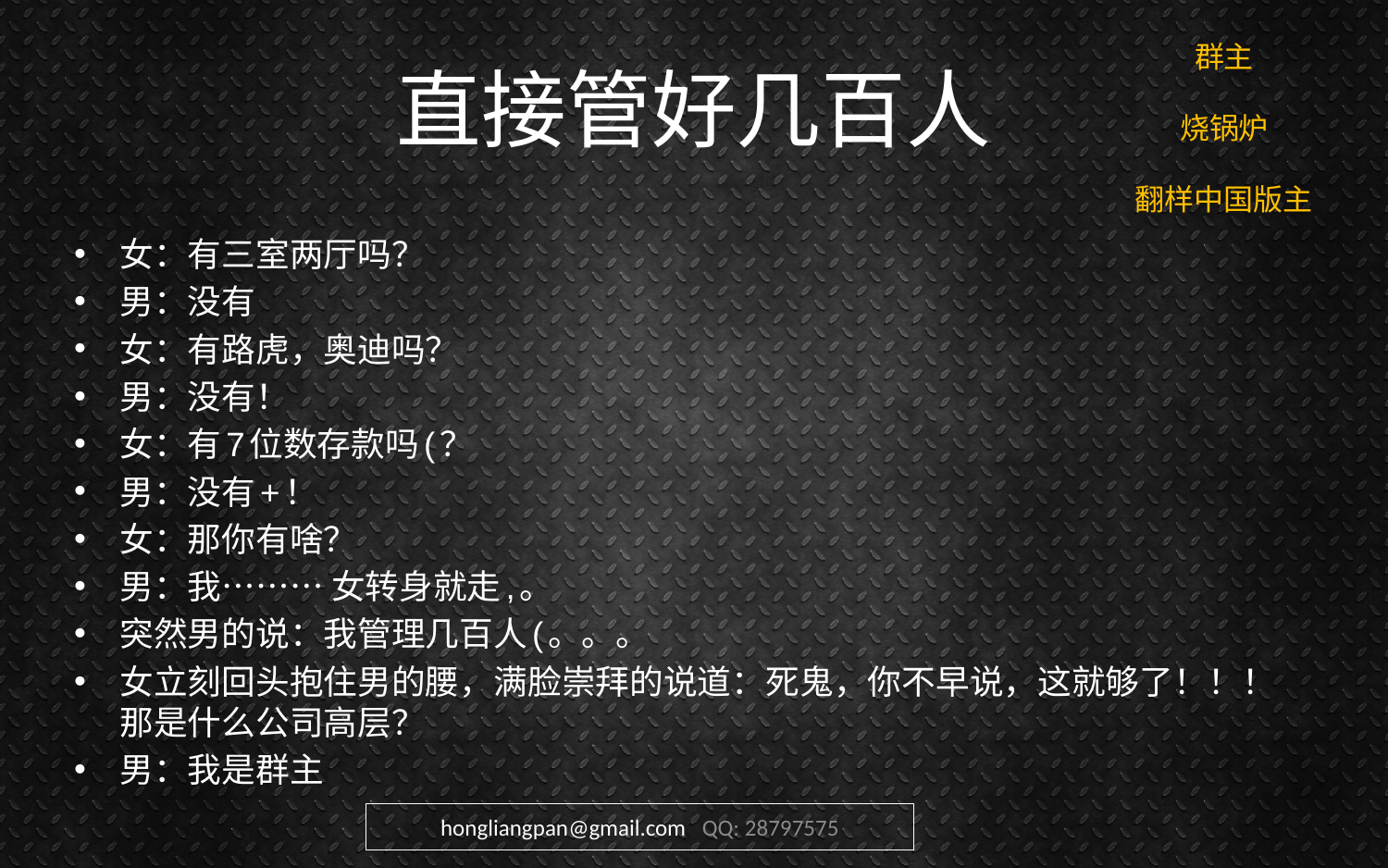

群主

烧锅炉

翻样中国版主
# 直接管好几百人
女：有三室两厅吗？
男：没有
女：有路虎，奥迪吗？
男：没有！
女：有7位数存款吗(？
男：没有+！
女：那你有啥？
男：我……… 女转身就走,。
突然男的说：我管理几百人(。。。
女立刻回头抱住男的腰，满脸崇拜的说道：死鬼，你不早说，这就够了！！！那是什么公司高层？
男：我是群主